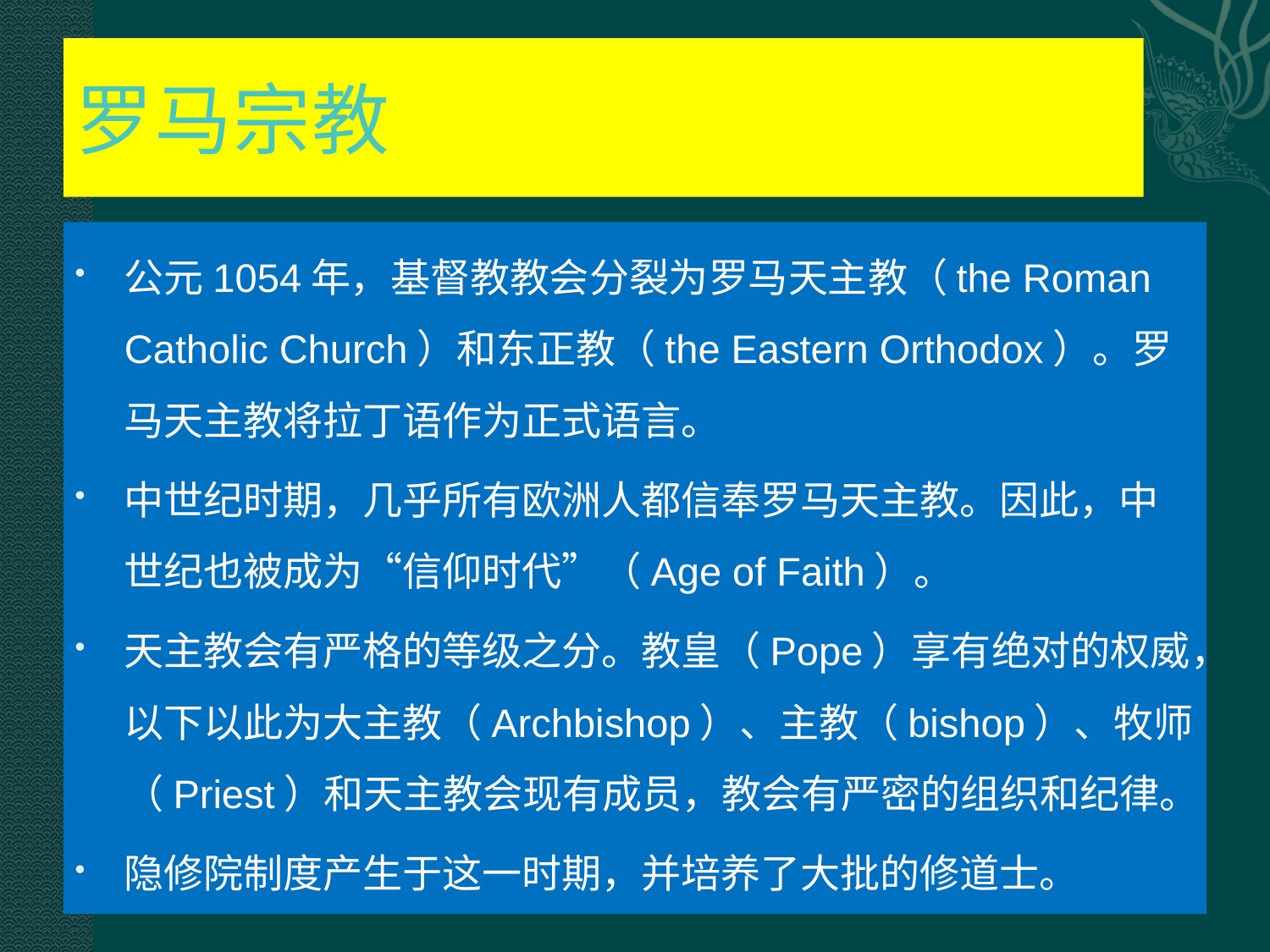

# 罗马宗教
公元1054年，基督教教会分裂为罗马天主教（the Roman Catholic Church）和东正教（the Eastern Orthodox）。罗马天主教将拉丁语作为正式语言。
中世纪时期，几乎所有欧洲人都信奉罗马天主教。因此，中世纪也被成为“信仰时代”（Age of Faith）。
天主教会有严格的等级之分。教皇（Pope）享有绝对的权威，以下以此为大主教（Archbishop）、主教（bishop）、牧师（Priest）和天主教会现有成员，教会有严密的组织和纪律。
隐修院制度产生于这一时期，并培养了大批的修道士。